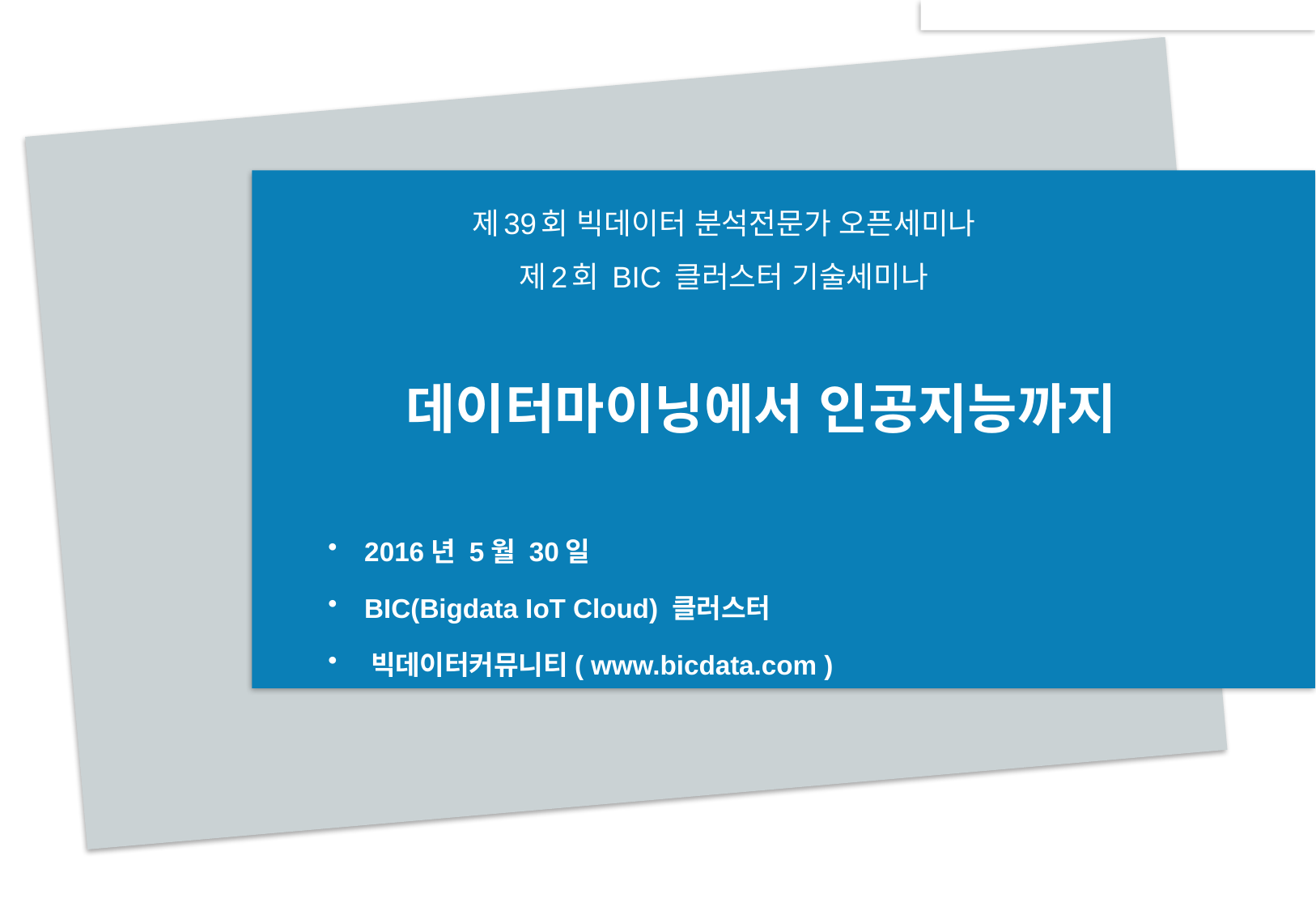

제39회 빅데이터 분석전문가 오픈세미나
제2회 BIC 클러스터 기술세미나
# 데이터마이닝에서 인공지능까지
 2016년 5월 30일
 BIC(Bigdata IoT Cloud) 클러스터
 빅데이터커뮤니티( www.bicdata.com )